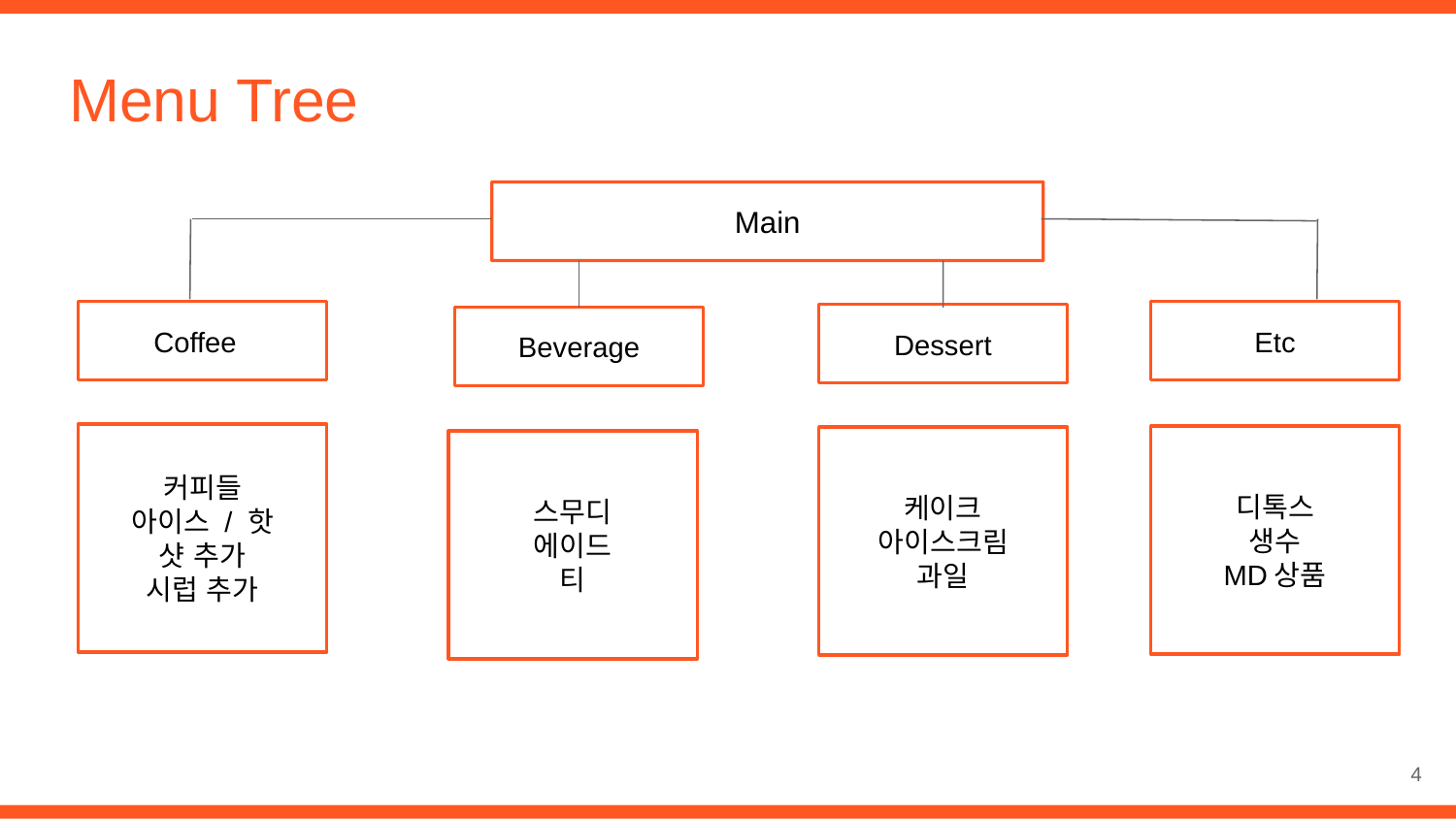

# Menu Tree
Main
Etc
   Coffee
Dessert
Beverage
커피들
아이스 / 핫
샷 추가
시럽 추가
디톡스
생수
MD상품
케이크
아이스크림
과일
스무디
에이드
티
4